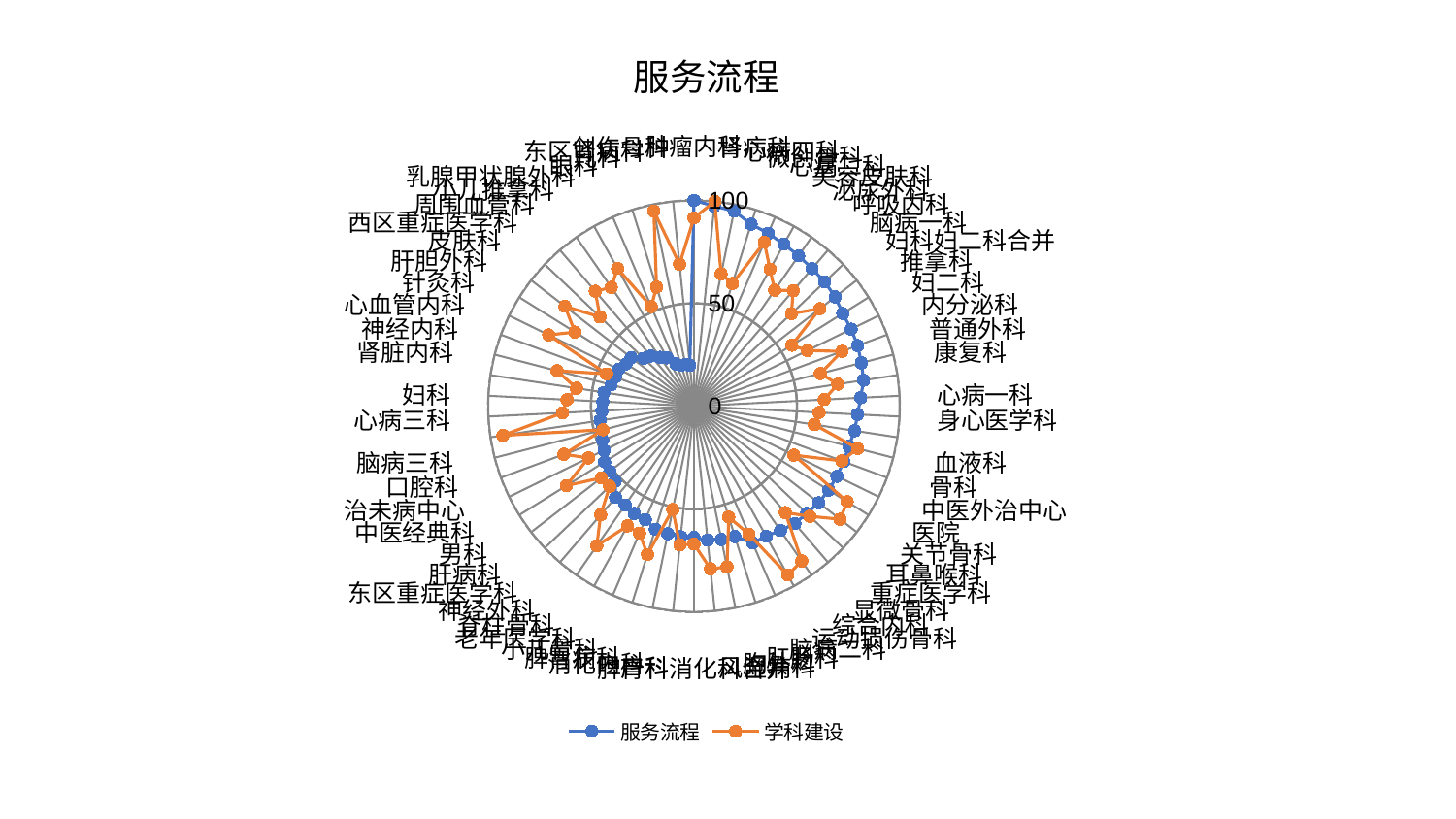

### Chart: 服务流程

| Category | 服务流程 | 学科建设 |
|---|---|---|
| 肿瘤内科 | 100.0 | 91.5093284344847 |
| 肾病科 | 97.71037262647859 | 100.0 |
| 心病四科 | 96.80821792773104 | 65.57568870379559 |
| 微创骨科 | 92.71633575707789 | 62.494833144272775 |
| 心病二科 | 91.40532083865473 | 86.65243352750646 |
| 美容皮肤科 | 90.014738109534 | 76.17575716746923 |
| 泌尿外科 | 89.03070443835263 | 68.65559317111087 |
| 呼吸内科 | 88.12164759825616 | 74.04593433497494 |
| 脑病一科 | 87.62246804787873 | 65.32363982861447 |
| 妇科妇二科合并 | 86.74752597643202 | 77.3702080405598 |
| 推拿科 | 85.18824778391769 | 56.0143584968443 |
| 妇二科 | 85.04196018010967 | 61.43438310695822 |
| 内分泌科 | 84.80155862109503 | 76.6823035635177 |
| 普通外科 | 84.0073141568234 | 63.428647424115795 |
| 康复科 | 83.35664080358428 | 70.70131106674101 |
| 心病一科 | 81.10938076100733 | 63.34136109022878 |
| 身心医学科 | 79.53068685782358 | 60.85298085564142 |
| 血液科 | 78.97117854817631 | 59.15767843245242 |
| 骨科 | 77.72107845879428 | 82.07437946750092 |
| 中医外治中心 | 77.58457088728358 | 76.57862940862998 |
| 医院 | 77.33800019143354 | 54.05932931801707 |
| 关节骨科 | 77.12769808689757 | 87.70627095984399 |
| 耳鼻喉科 | 76.62186987457406 | 89.76315062628541 |
| 重症医学科 | 75.56779589851709 | 77.64429160798133 |
| 显微骨科 | 75.21742294904448 | 68.14479868972332 |
| 综合内科 | 73.5660198932375 | 91.63290281785682 |
| 运动损伤骨科 | 72.27481536217785 | 93.84416182872948 |
| 脑病二科 | 72.27031422043987 | 67.64933238618788 |
| 肛肠科 | 66.36010545735985 | 56.4730212461353 |
| 胸外科 | 66.12569100868662 | 79.72480595693118 |
| 风湿病科 | 65.40488861219578 | 79.42609093064019 |
| 脾胃科消化科合并 | 63.79022348184925 | 66.9837727845921 |
| 产科 | 63.698882911257954 | 67.75005581801253 |
| 消化内科 | 63.28555579868291 | 51.21809879980146 |
| 脾胃病科 | 62.66571752317986 | 75.4760438055059 |
| 小儿骨科 | 59.93538137471435 | 67.14024085849859 |
| 老年医学科 | 59.61363386778717 | 66.52263665707149 |
| 脊柱骨科 | 58.448126206737484 | 82.61963184670111 |
| 神经外科 | 58.43322045116816 | 69.55177401873367 |
| 东区重症医学科 | 52.799603218204176 | 56.488530855935714 |
| 肝病科 | 51.698794508619734 | 56.93490057122049 |
| 男科 | 51.15993214055909 | 73.02703682953268 |
| 中医经典科 | 48.68192371448365 | 57.09129019383397 |
| 治未病中心 | 47.30307465290867 | 67.36015094945543 |
| 口腔科 | 46.23877245495919 | 45.66915413979657 |
| 脑病三科 | 46.11645661173402 | 93.8893957821522 |
| 心病三科 | 44.74461852211142 | 63.875488048969174 |
| 妇科 | 44.359098285396 | 61.75353989348231 |
| 肾脏内科 | 44.228978407840906 | 57.74493569923477 |
| 神经内科 | 41.50430791710933 | 68.68424552554288 |
| 心血管内科 | 40.79829065990661 | 45.284243792529196 |
| 针灸科 | 40.770475020394656 | 78.62694731556567 |
| 肝胆外科 | 38.8292100675798 | 68.09551857735364 |
| 皮肤科 | 38.57991218869989 | 79.26821903645316 |
| 西区重症医学科 | 33.782977481047624 | 62.96129608699044 |
| 周围血管科 | 32.13684462446772 | 73.60898790296378 |
| 小儿推拿科 | 28.962583936748906 | 70.31433175554034 |
| 乳腺甲状腺外科 | 26.889126379815405 | 76.49817234708702 |
| 眼科 | 22.314436832142004 | 52.66342943070468 |
| 儿科 | 20.81720287244851 | 60.684002987536076 |
| 东区肾病科 | 20.699268963572838 | 96.85860624539184 |
| 创伤骨科 | 20.002484768403303 | 69.33080647312883 |
51